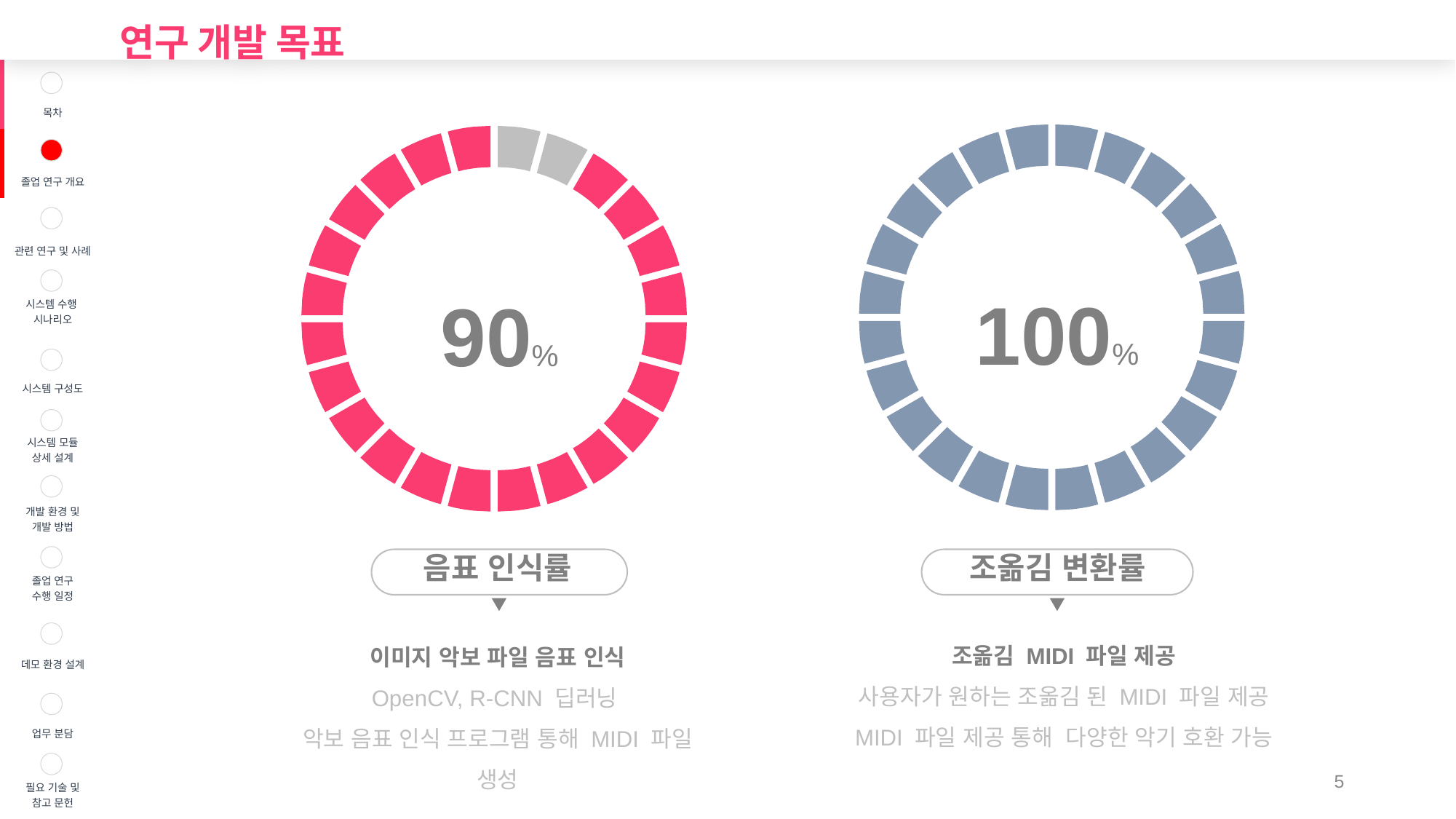

연구 개발 목표
|  | 목차 |
| --- | --- |
|  | 졸업 연구 개요 |
|  | 관련 연구 및 사례 |
|  | 시스템 수행 시나리오 |
|  | 시스템 구성도 |
|  | 시스템 모듈 상세 설계 |
|  | 개발 환경 및 개발 방법 |
|  | 졸업 연구 수행 일정 |
|  | 데모 환경 설계 |
|  | 업무 분담 |
|  | 필요 기술 및 참고 문헌 |

100%
90%

    조옮김 변환률    ▼
    음표 인식률     ▼
조옮김 MIDI 파일 제공
사용자가 원하는 조옮김 된 MIDI 파일 제공
MIDI 파일 제공 통해  다양한 악기 호환 가능

이미지 악보 파일 음표 인식
OpenCV, R-CNN 딥러닝
악보 음표 인식 프로그램 통해 MIDI 파일 생성

5